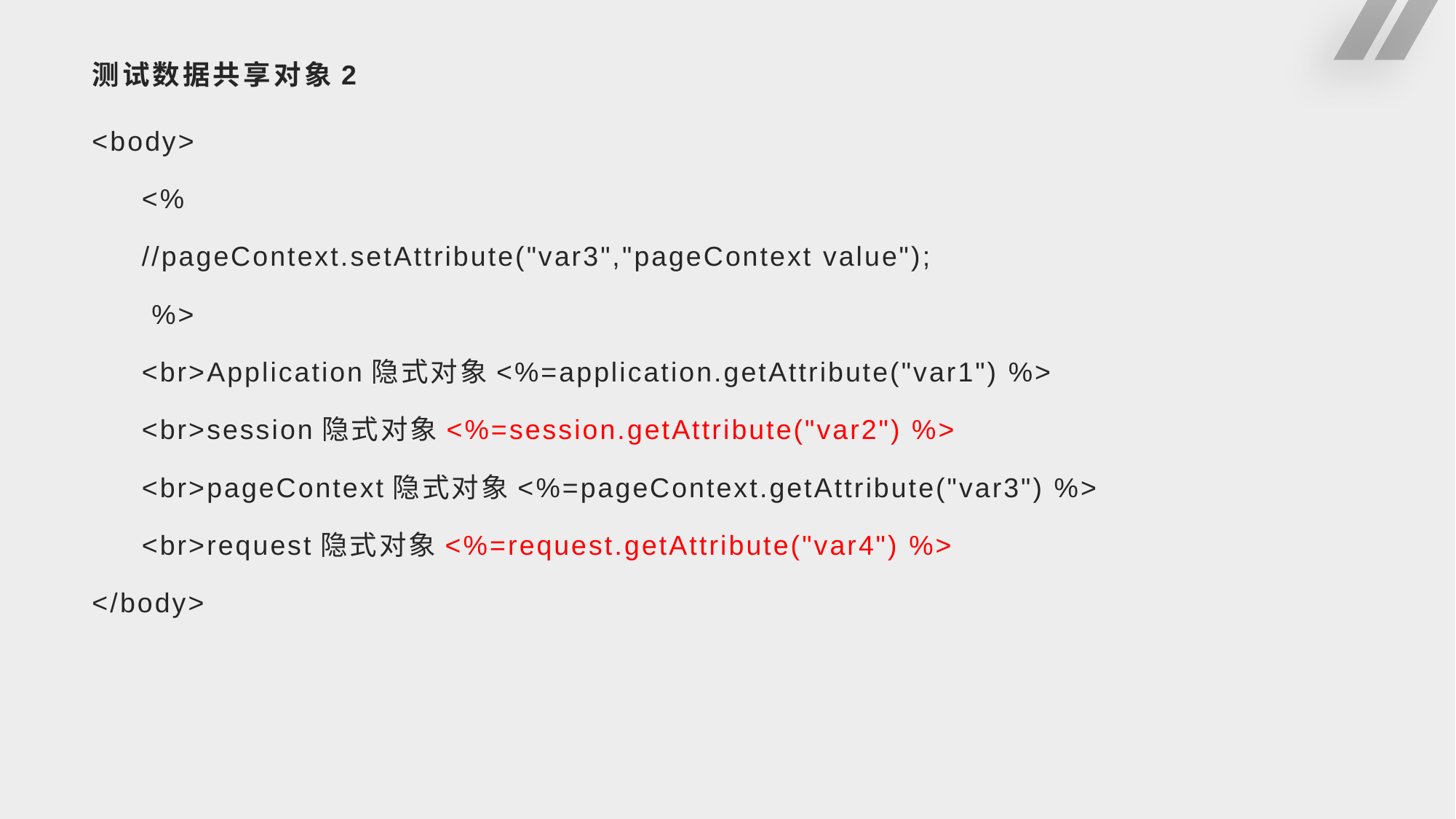

# 测试数据共享对象2
<body>
     <%
     //pageContext.setAttribute("var3","pageContext value");
      %>
     <br>Application隐式对象<%=application.getAttribute("var1") %>
     <br>session隐式对象<%=session.getAttribute("var2") %>
     <br>pageContext隐式对象<%=pageContext.getAttribute("var3") %>
     <br>request隐式对象<%=request.getAttribute("var4") %>
</body>